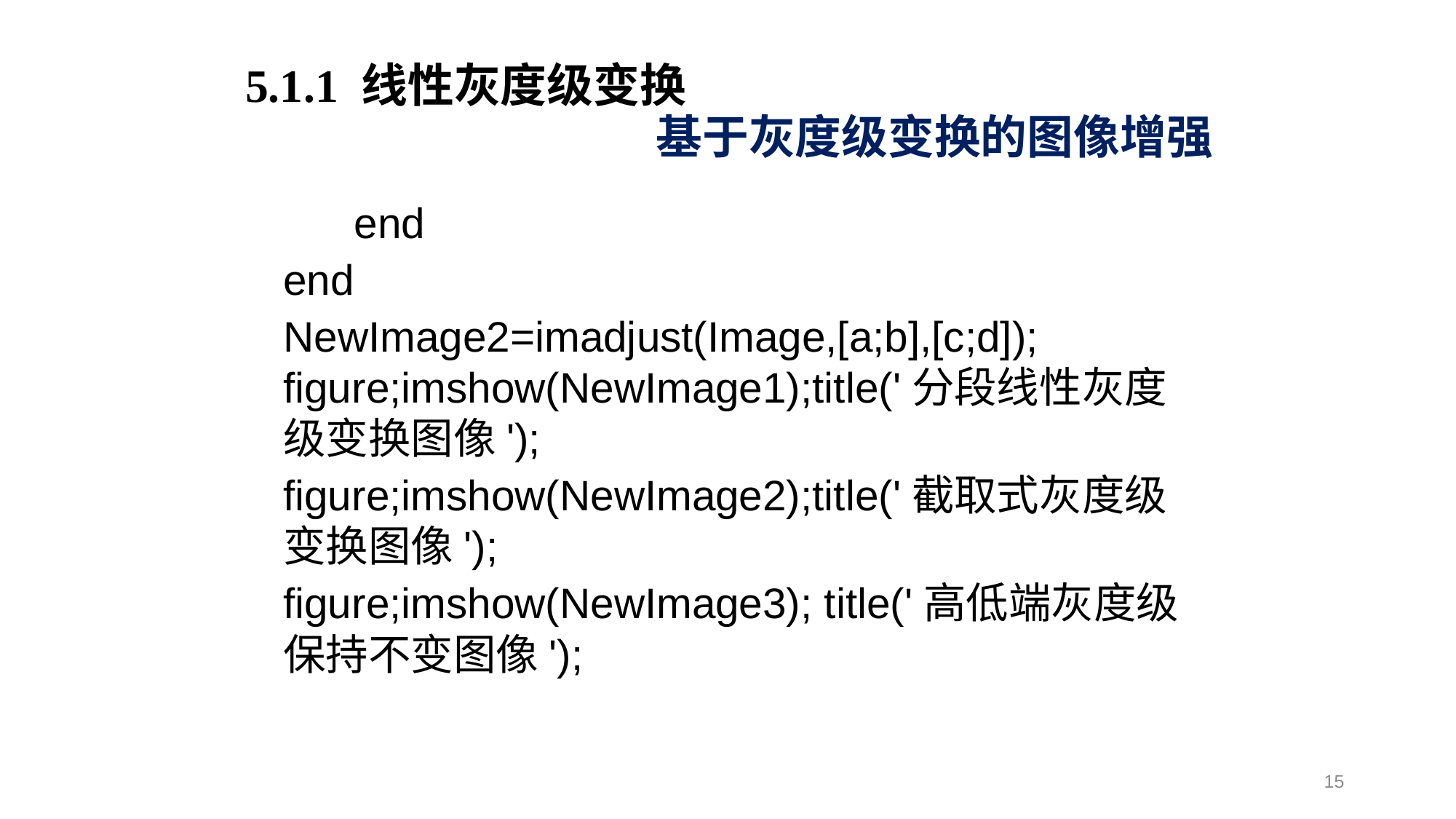

5.1.1 线性灰度级变换
基于灰度级变换的图像增强
      end
end
NewImage2=imadjust(Image,[a;b],[c;d]); figure;imshow(NewImage1);title('分段线性灰度级变换图像');
figure;imshow(NewImage2);title('截取式灰度级变换图像');
figure;imshow(NewImage3); title('高低端灰度级保持不变图像');
15